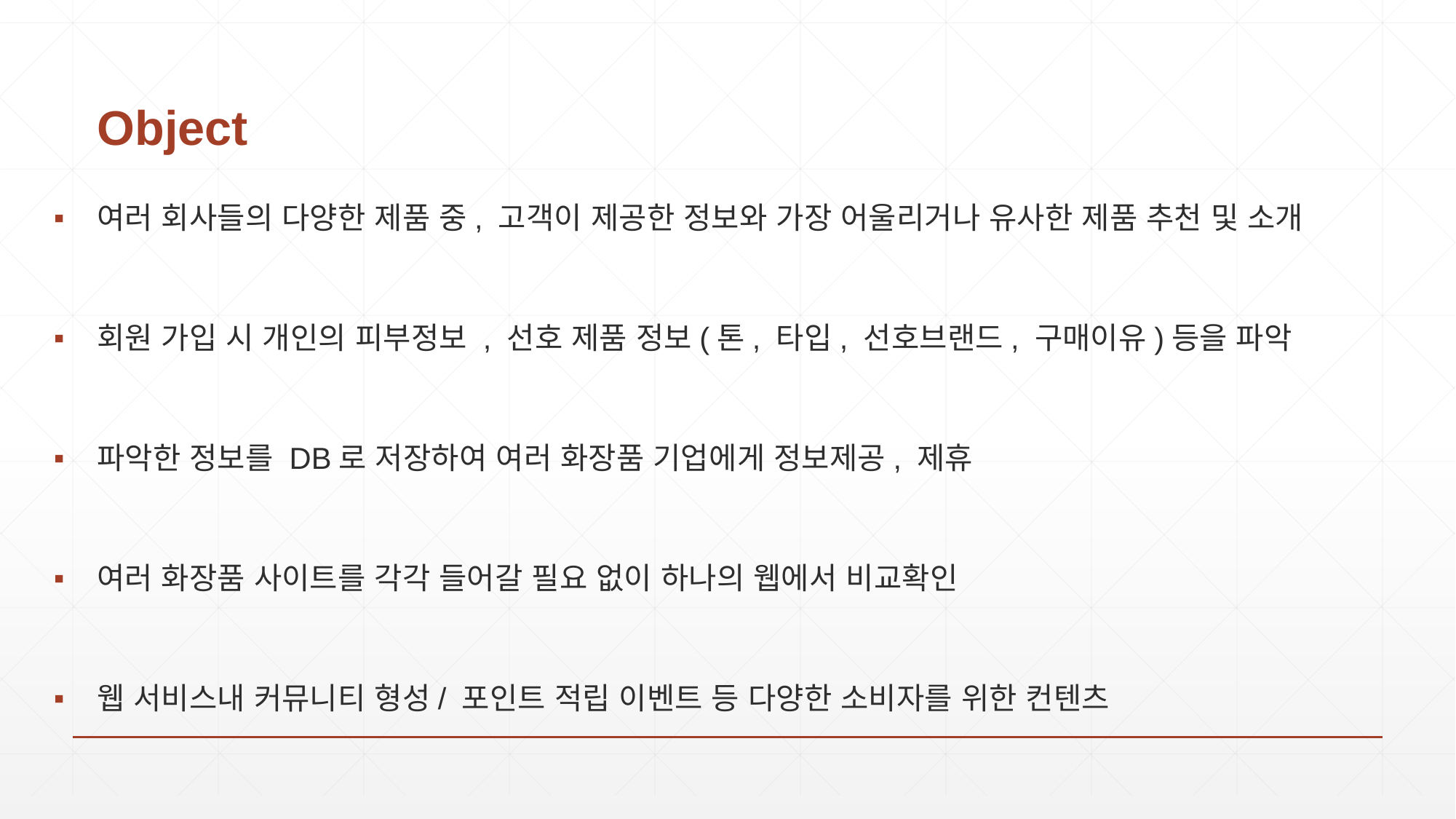

# Object
 여러 회사들의 다양한 제품 중, 고객이 제공한 정보와 가장 어울리거나 유사한 제품 추천 및 소개

 회원 가입 시 개인의 피부정보 , 선호 제품 정보(톤, 타입, 선호브랜드, 구매이유)등을 파악

 파악한 정보를 DB로 저장하여 여러 화장품 기업에게 정보제공, 제휴

 여러 화장품 사이트를 각각 들어갈 필요 없이 하나의 웹에서 비교확인

 웹 서비스내 커뮤니티 형성/ 포인트 적립 이벤트 등 다양한 소비자를 위한 컨텐츠